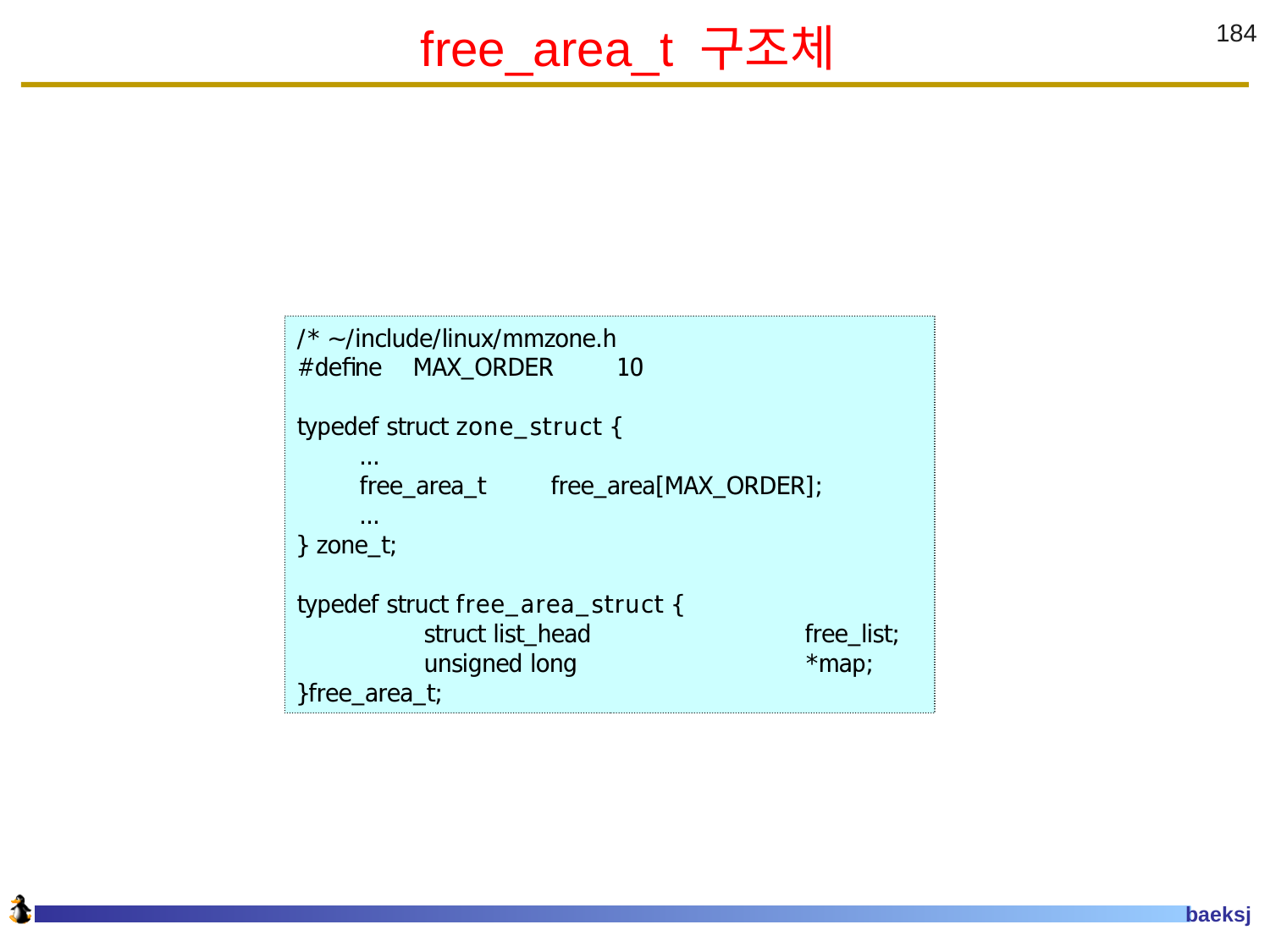

# free_area_t 구조체
184

/* ~/include/linux/mmzone.h
#define    MAX_ORDER        10

typedef struct zone_struct {
        …
        free_area_t	free_area[MAX_ORDER];
        …
} zone_t;

typedef struct free_area_struct {
	struct list_head		free_list;
	unsigned long 		*map;
}free_area_t;